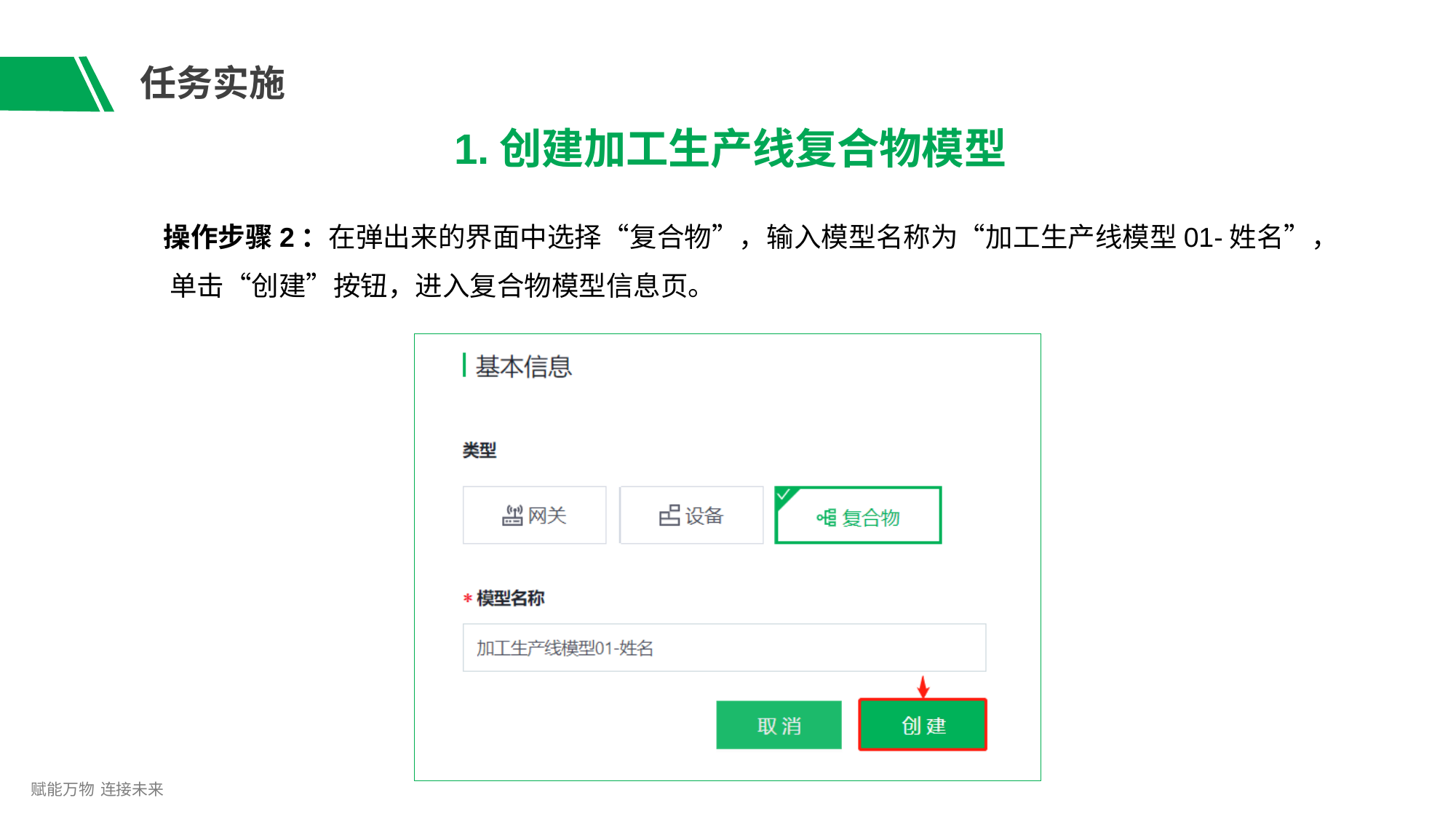

# 任务实施
1.创建加工生产线复合物模型
操作步骤2：在弹出来的界面中选择“复合物”，输入模型名称为“加工生产线模型01-姓名”， 单击“创建”按钮，进入复合物模型信息页。

赋能万物 连接未来